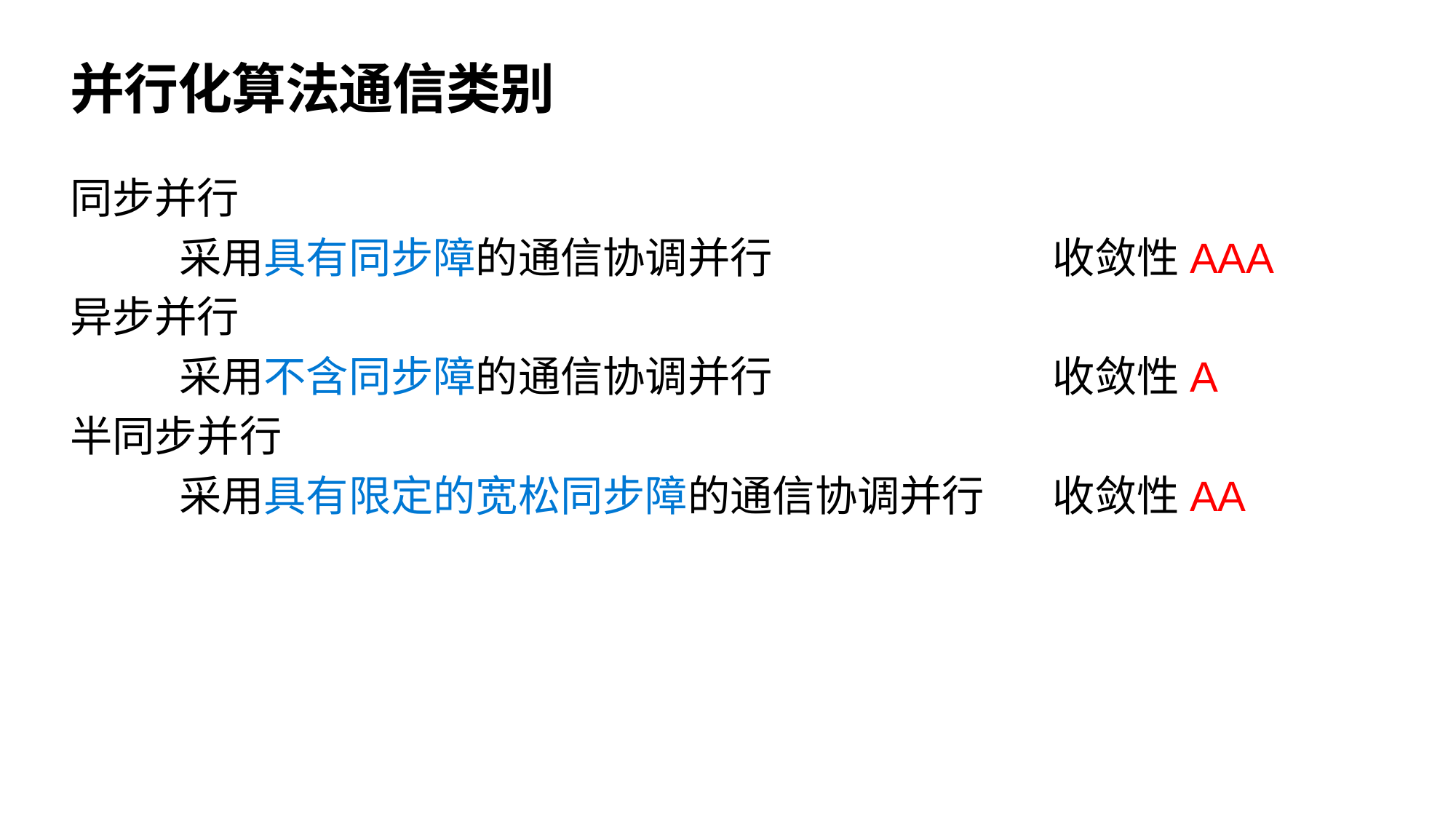

# 并行化算法通信类别
同步并行
	采用具有同步障的通信协调并行			收敛性AAA
异步并行
	采用不含同步障的通信协调并行			收敛性A
半同步并行
	采用具有限定的宽松同步障的通信协调并行	收敛性AA